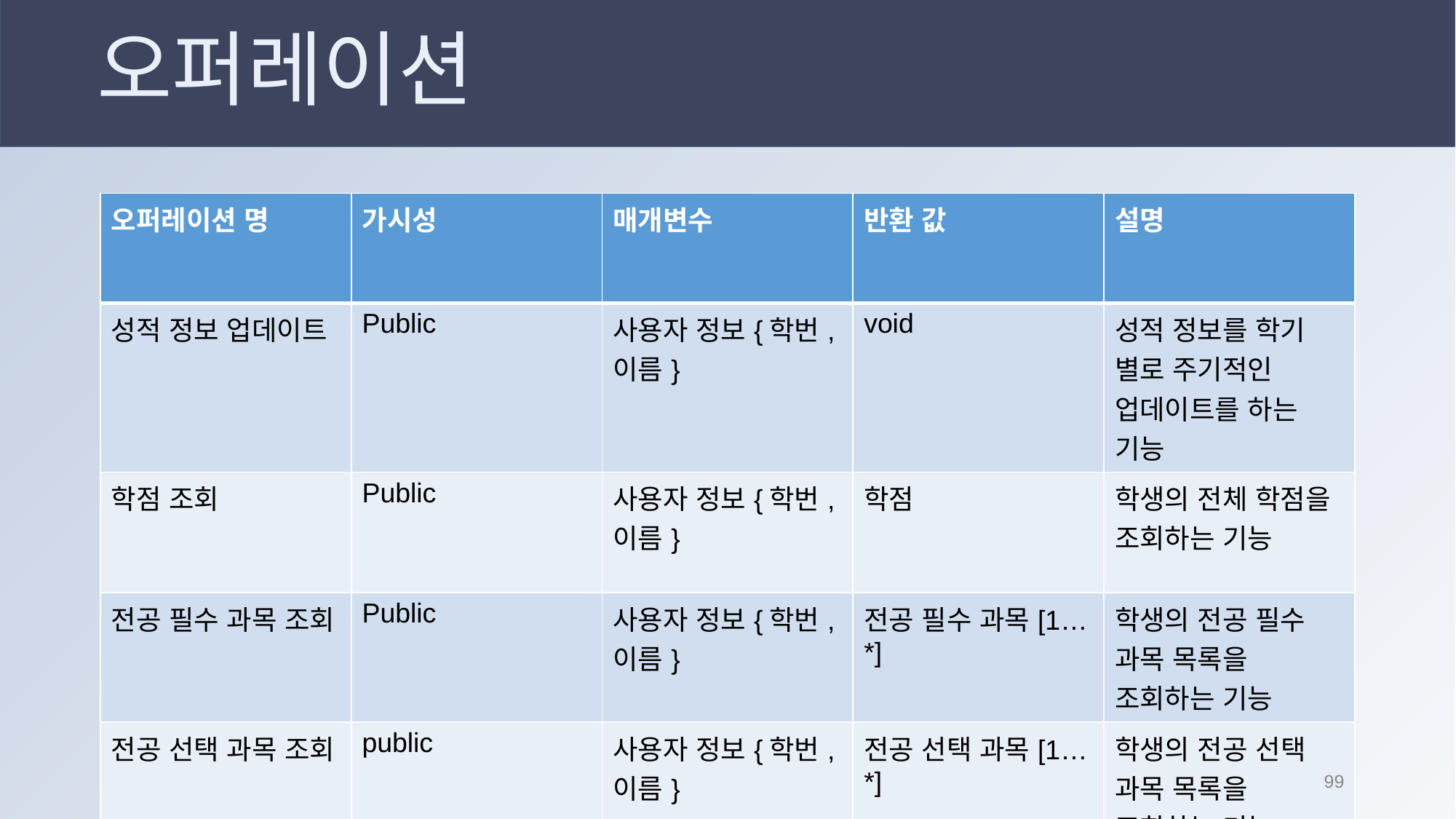

오퍼레이션

| 오퍼레이션 명 | 가시성 | 매개변수 | 반환 값 | 설명 |
| --- | --- | --- | --- | --- |
| 성적 정보 업데이트 | Public | 사용자 정보{학번, 이름} | void | 성적 정보를 학기 별로 주기적인 업데이트를 하는 기능 |
| 학점 조회 | Public | 사용자 정보{학번, 이름} | 학점 | 학생의 전체 학점을 조회하는 기능 |
| 전공 필수 과목 조회 | Public | 사용자 정보{학번, 이름} | 전공 필수 과목[1…\*] | 학생의 전공 필수 과목 목록을 조회하는 기능 |
| 전공 선택 과목 조회 | public | 사용자 정보{학번, 이름} | 전공 선택 과목[1…\*] | 학생의 전공 선택 과목 목록을 조회하는 기능 |
99